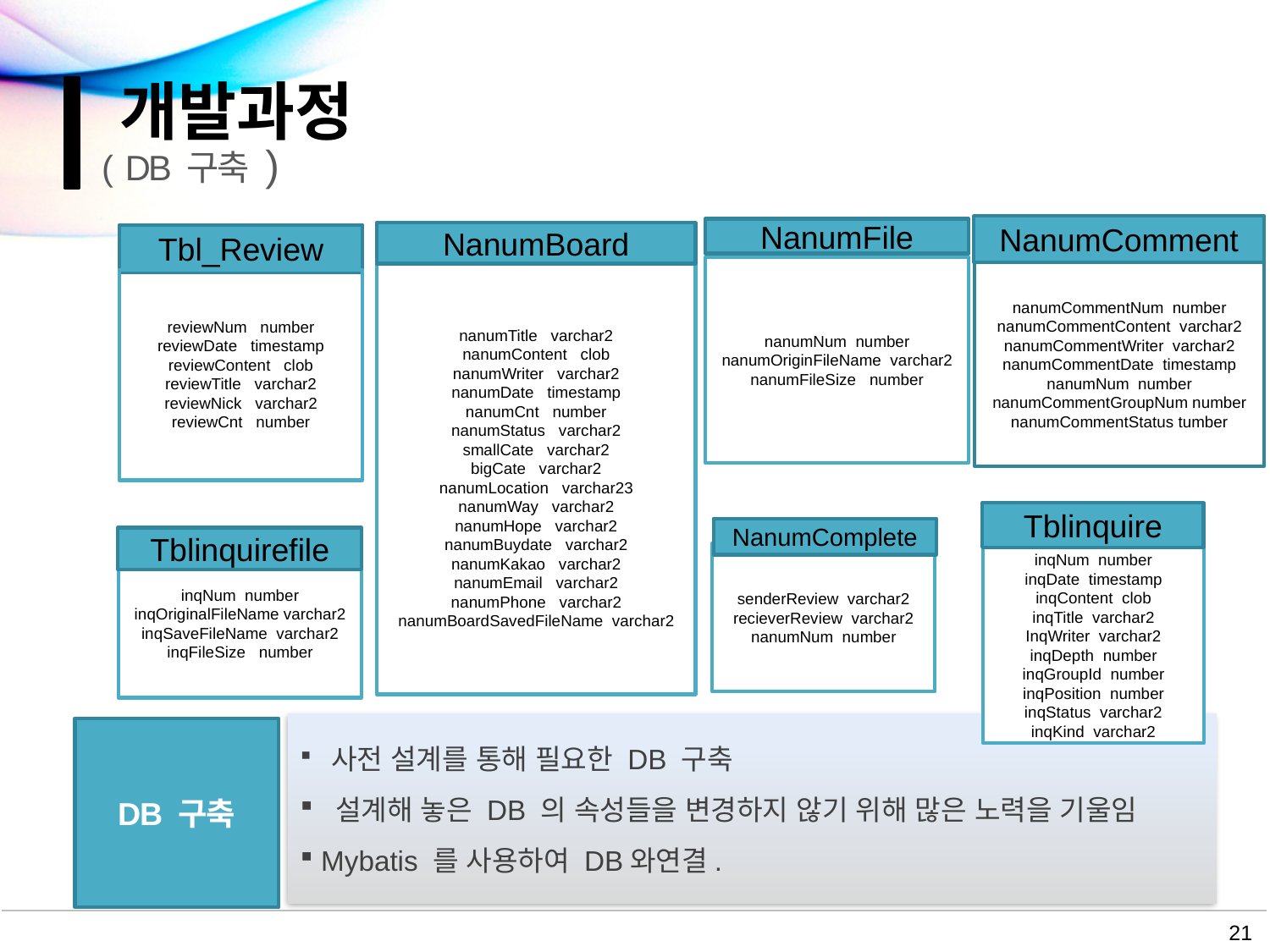

개발과정

(  DB 구축 )
NanumComment
nanumCommentNum  number
nanumCommentContent  varchar2
nanumCommentWriter  varchar2
nanumCommentDate  timestamp
nanumNum  number
nanumCommentGroupNum number
nanumCommentStatus tumber
NanumFile
nanumNum  number
nanumOriginFileName  varchar2
nanumFileSize   number
NanumBoard
Tbl_Review
nanumTitle   varchar2
nanumContent   clob
nanumWriter   varchar2
nanumDate   timestamp
nanumCnt   number
nanumStatus   varchar2
smallCate   varchar2
bigCate   varchar2
nanumLocation   varchar23
nanumWay   varchar2
nanumHope   varchar2
nanumBuydate   varchar2
nanumKakao   varchar2
nanumEmail   varchar2
nanumPhone   varchar2
nanumBoardSavedFileName  varchar2

reviewNum   number
reviewDate   timestamp
reviewContent   clob
reviewTitle   varchar2
reviewNick   varchar2
reviewCnt   number
Tblinquire
inqNum  number
inqDate  timestamp
inqContent  clob
inqTitle  varchar2
InqWriter  varchar2
inqDepth  number
inqGroupId  number
inqPosition  number
inqStatus  varchar2
inqKind  varchar2
NanumComplete
senderReview  varchar2
recieverReview  varchar2
nanumNum  number
Tblinquirefile

inqNum  number
inqOriginalFileName varchar2
inqSaveFileName  varchar2
inqFileSize   number

  사전 설계를 통해 필요한 DB 구축
  설계해 놓은 DB 의 속성들을 변경하지 않기 위해 많은 노력을 기울임
 Mybatis 를 사용하여 DB와연결.

DB 구축
21